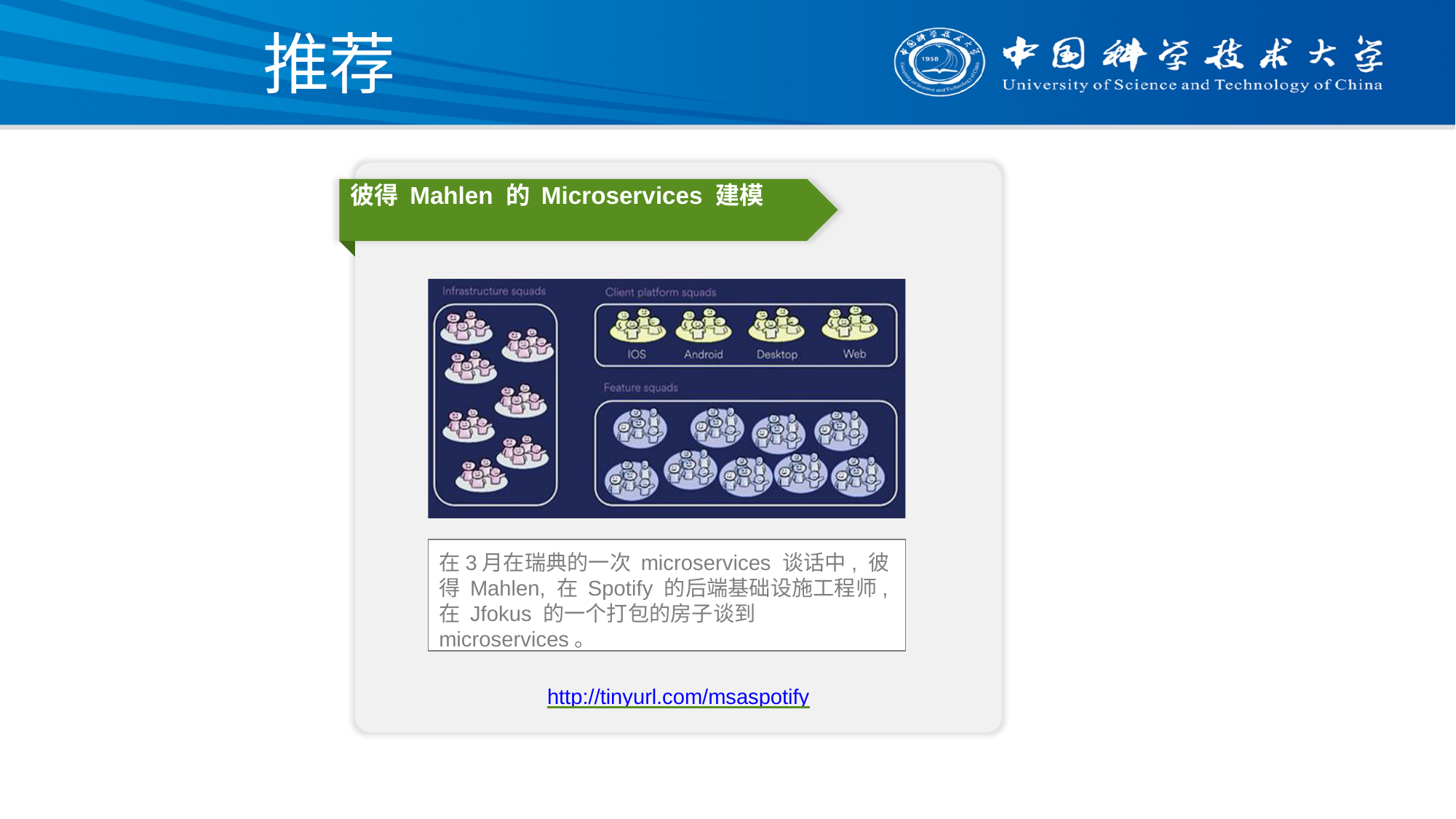

# 推荐

彼得 Mahlen 的 Microservices 建模

在3月在瑞典的一次 microservices 谈话中, 彼得 Mahlen, 在 Spotify 的后端基础设施工程师, 在 Jfokus 的一个打包的房子谈到 microservices。
http://tinyurl.com/msaspotify